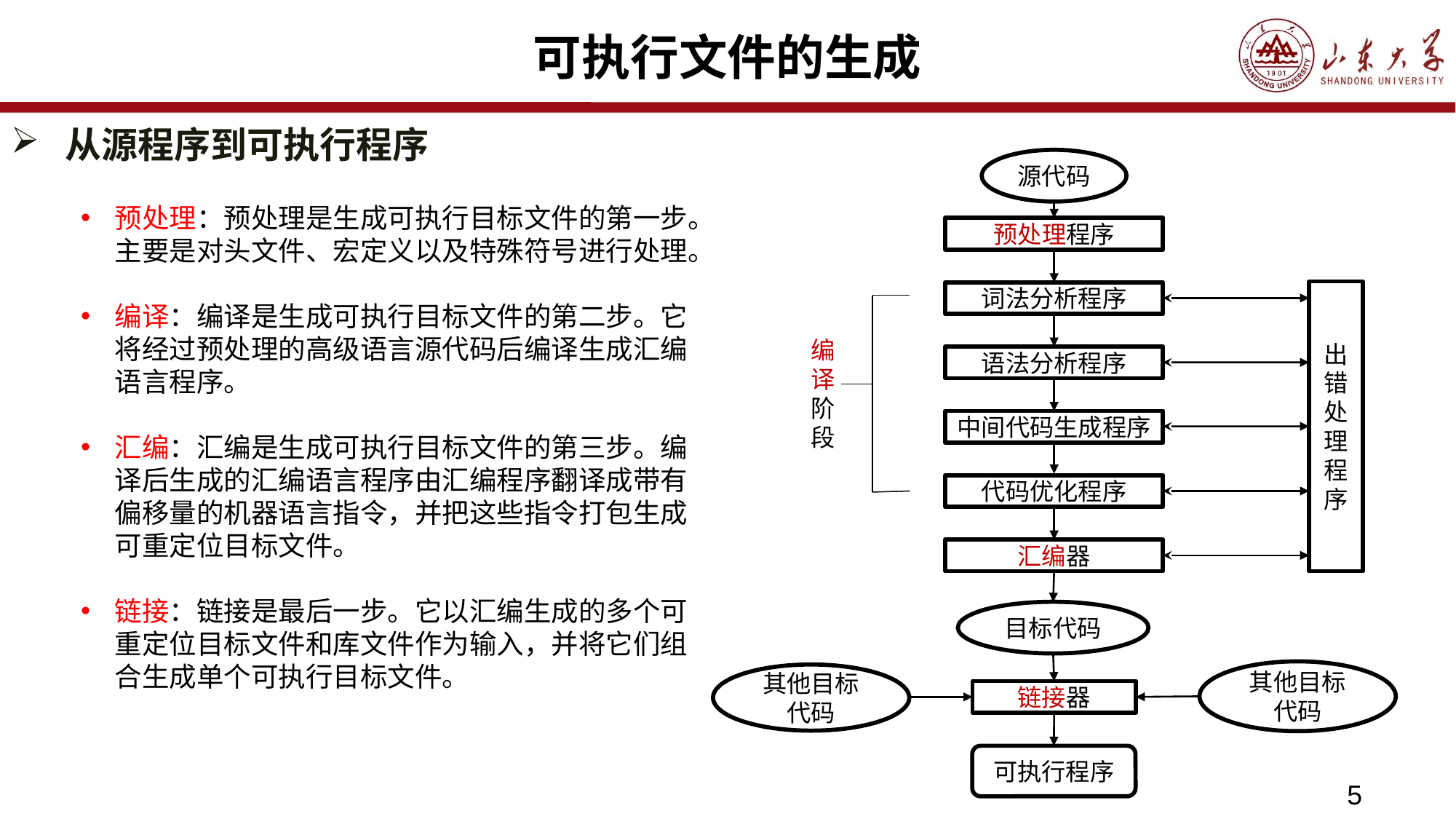

# 可执行文件的生成
从源程序到可执行程序
源代码
预处理：预处理是生成可执行目标文件的第一步。主要是对头文件、宏定义以及特殊符号进行处理。

编译：编译是生成可执行目标文件的第二步。它将经过预处理的高级语言源代码后编译生成汇编语言程序。

汇编：汇编是生成可执行目标文件的第三步。编译后生成的汇编语言程序由汇编程序翻译成带有偏移量的机器语言指令，并把这些指令打包生成可重定位目标文件。

链接：链接是最后一步。它以汇编生成的多个可重定位目标文件和库文件作为输入，并将它们组合生成单个可执行目标文件。
预处理程序
出错处理程序
词法分析程序
编译阶段
语法分析程序
中间代码生成程序
代码优化程序
汇编器
目标代码
其他目标代码
其他目标代码
链接器
可执行程序
5